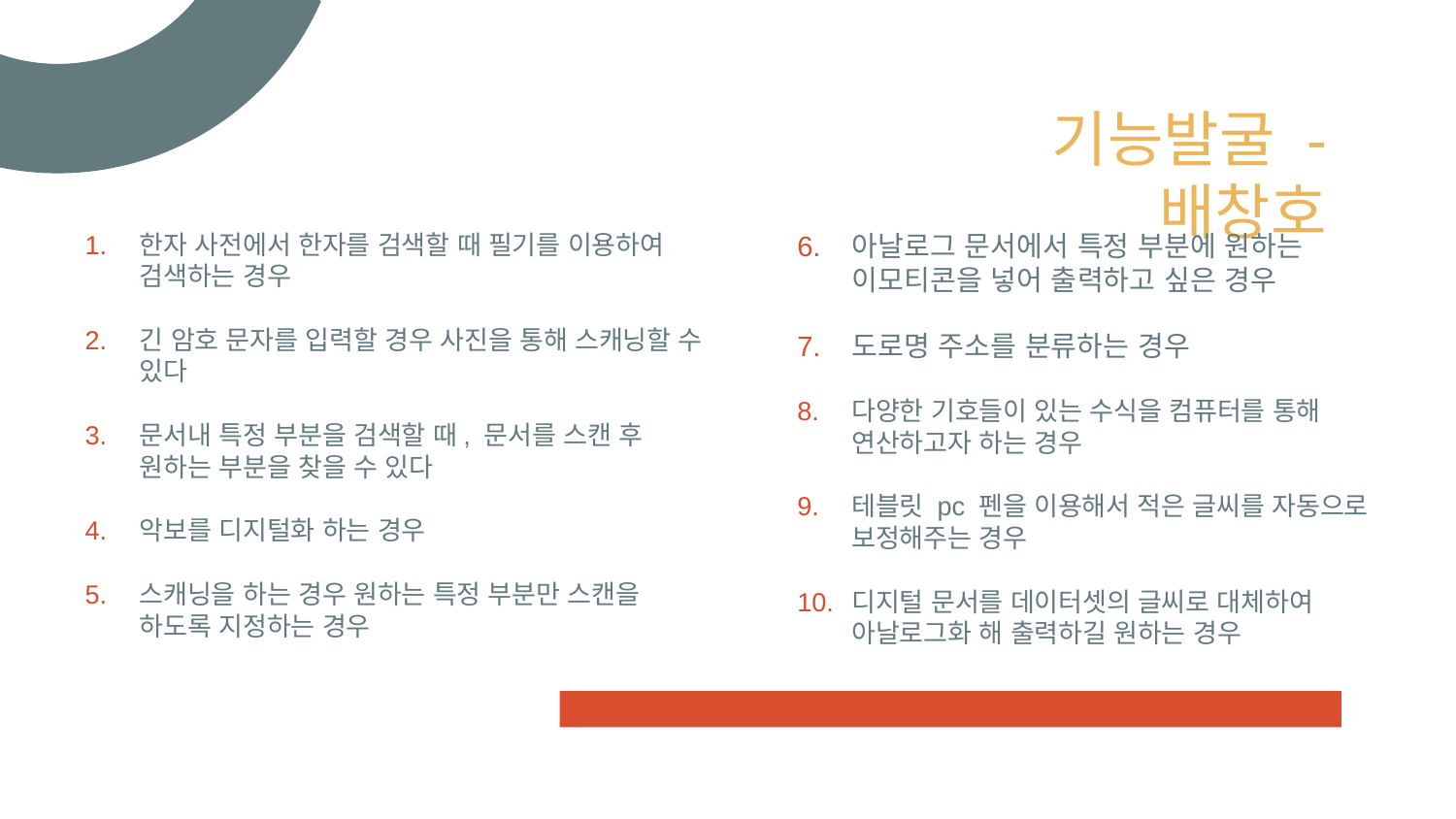

# 기능발굴 - 배창호
한자 사전에서 한자를 검색할 때 필기를 이용하여 검색하는 경우
긴 암호 문자를 입력할 경우 사진을 통해 스캐닝할 수 있다
문서내 특정 부분을 검색할 때, 문서를 스캔 후 원하는 부분을 찾을 수 있다
악보를 디지털화 하는 경우
스캐닝을 하는 경우 원하는 특정 부분만 스캔을 하도록 지정하는 경우
아날로그 문서에서 특정 부분에 원하는 이모티콘을 넣어 출력하고 싶은 경우
도로명 주소를 분류하는 경우
다양한 기호들이 있는 수식을 컴퓨터를 통해 연산하고자 하는 경우
테블릿 pc 펜을 이용해서 적은 글씨를 자동으로 보정해주는 경우
디지털 문서를 데이터셋의 글씨로 대체하여 아날로그화 해 출력하길 원하는 경우